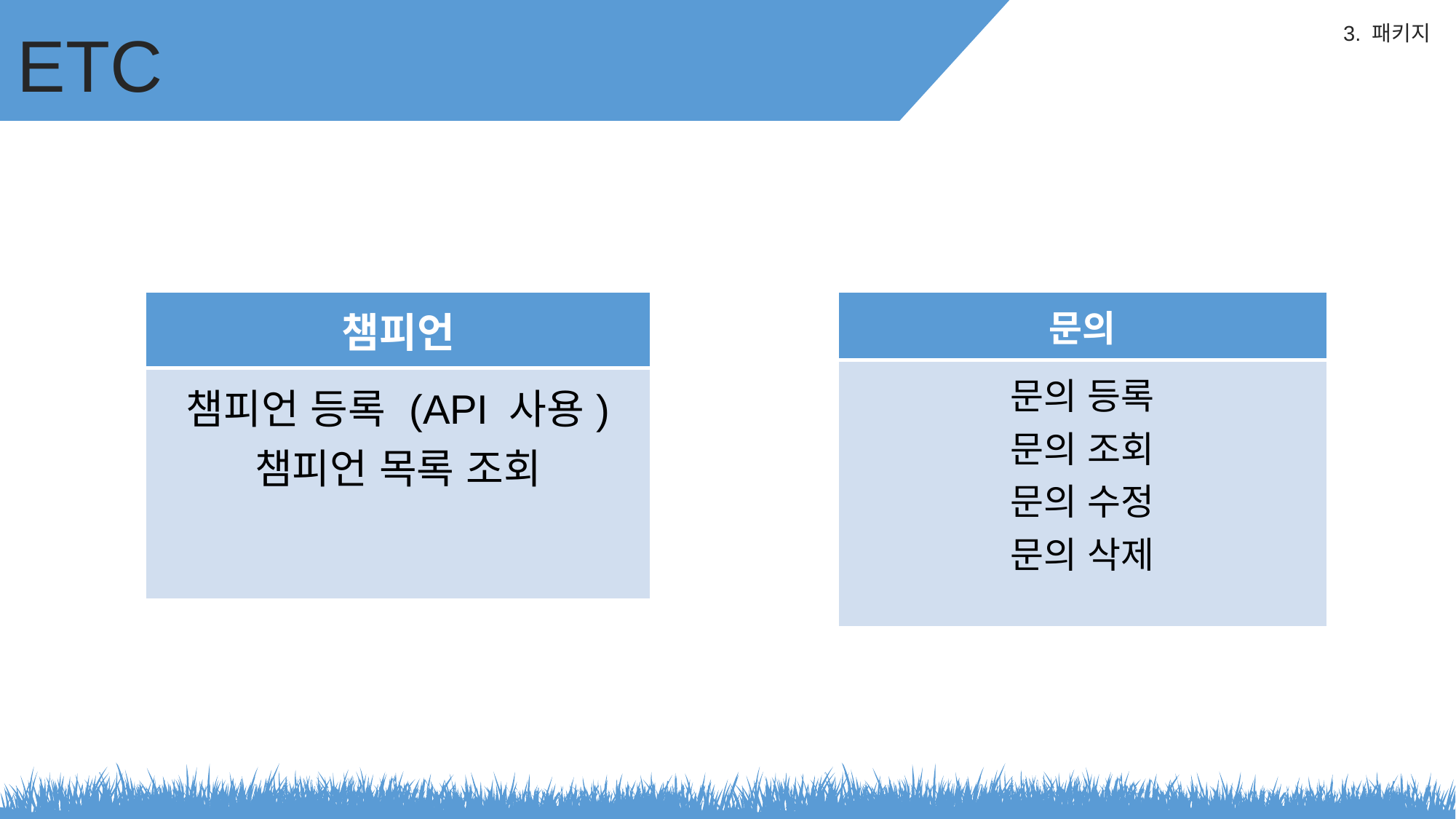

ETC
3. 패키지
| 챔피언 |
| --- |
| 챔피언 등록 (API 사용) 챔피언 목록 조회 |
| 문의 |
| --- |
| 문의 등록 문의 조회 문의 수정 문의 삭제 |